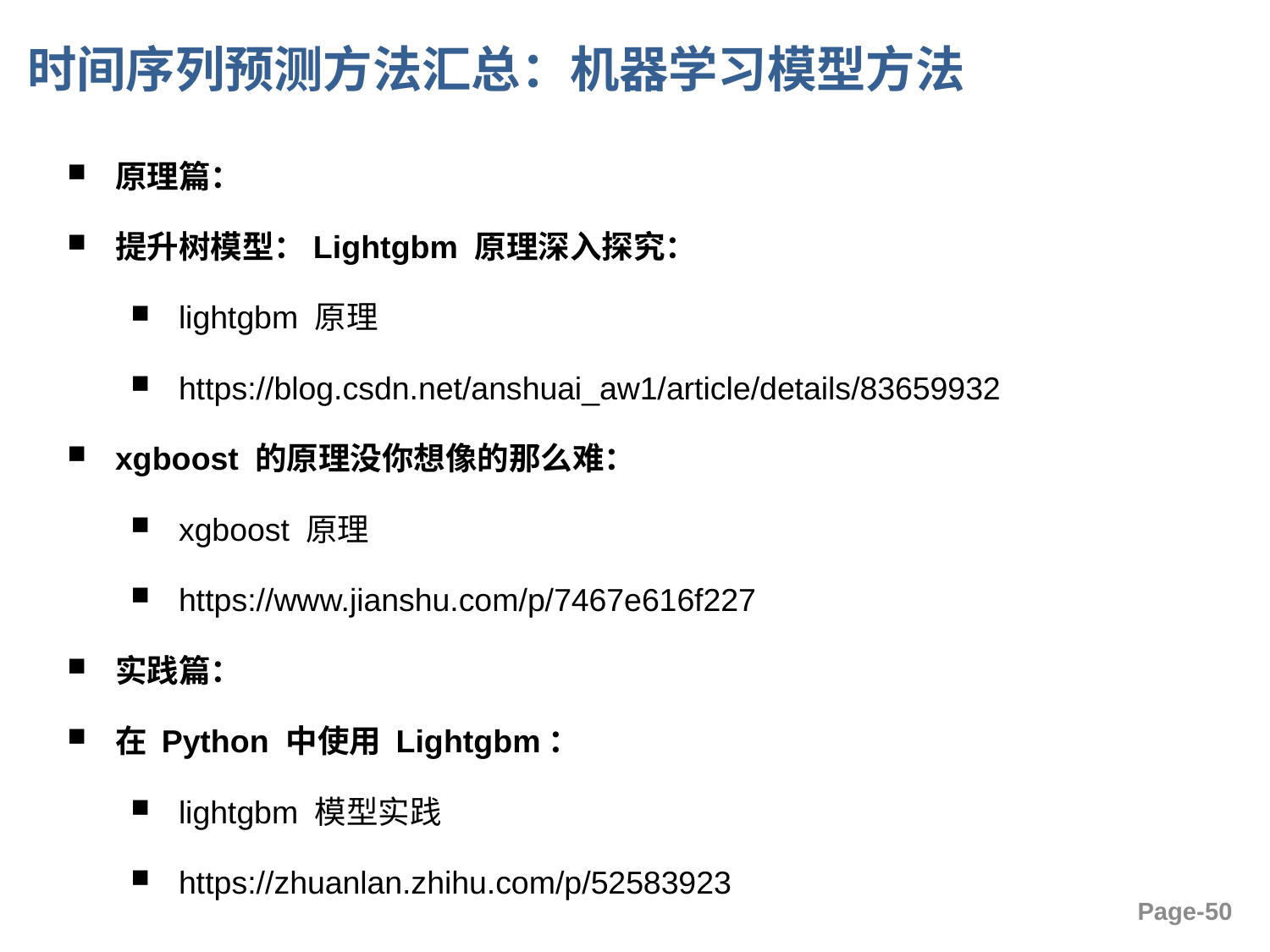

# 时间序列预测方法汇总：机器学习模型方法
原理篇：
提升树模型：Lightgbm 原理深入探究：
lightgbm 原理
https://blog.csdn.net/anshuai_aw1/article/details/83659932
xgboost 的原理没你想像的那么难：
xgboost 原理
https://www.jianshu.com/p/7467e616f227
实践篇：
在 Python 中使用 Lightgbm：
lightgbm 模型实践
https://zhuanlan.zhihu.com/p/52583923
Page-50